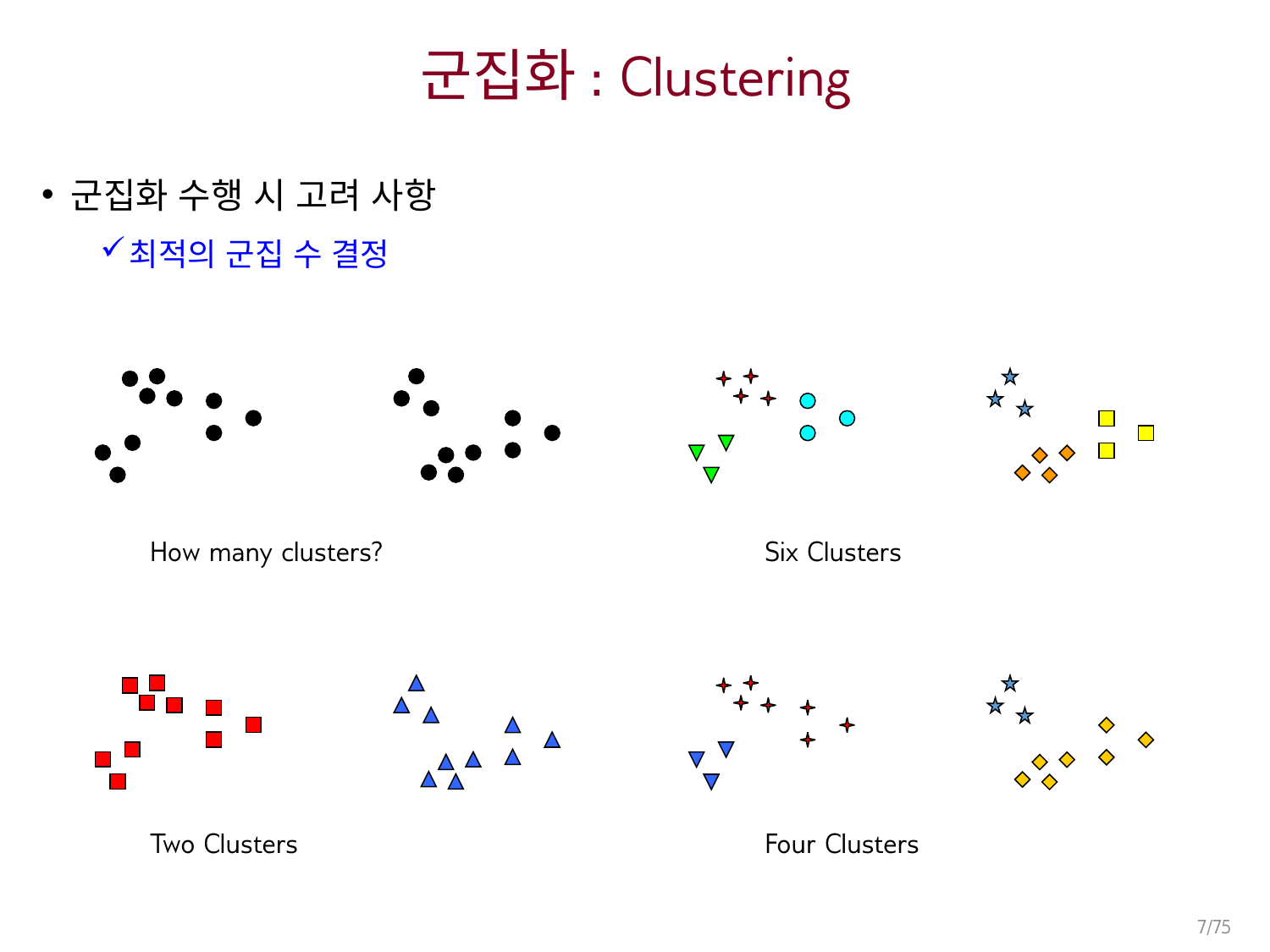

# 군집화: Clustering
군집화 수행 시 고려 사항
최적의 군집 수 결정

How many clusters?
Six Clusters

Two Clusters
Four Clusters
7/75